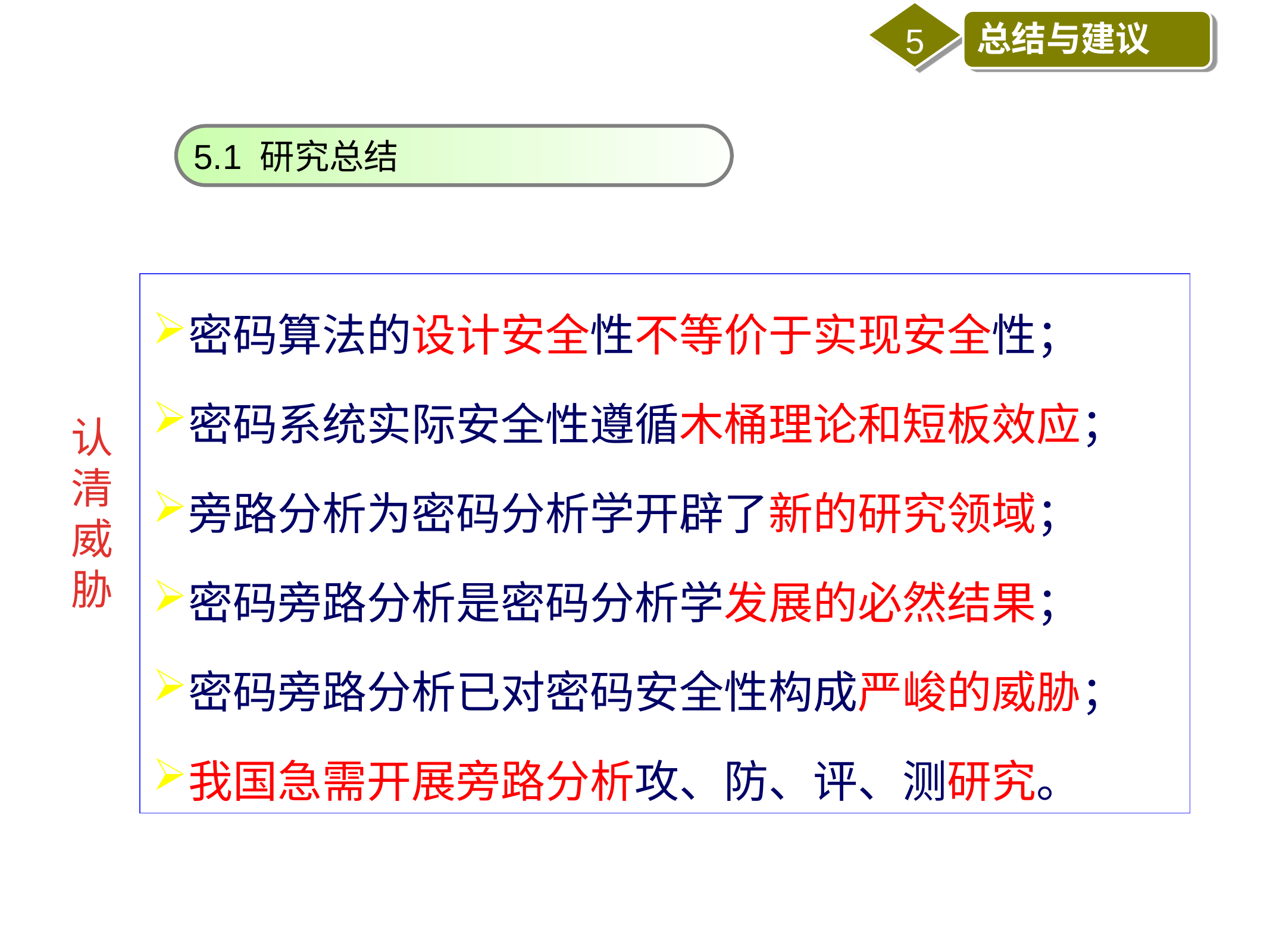

5
总结与建议
5.1 研究总结
密码算法的设计安全性不等价于实现安全性；
密码系统实际安全性遵循木桶理论和短板效应；
旁路分析为密码分析学开辟了新的研究领域；
密码旁路分析是密码分析学发展的必然结果；
密码旁路分析已对密码安全性构成严峻的威胁；
我国急需开展旁路分析攻、防、评、测研究。
认清威胁